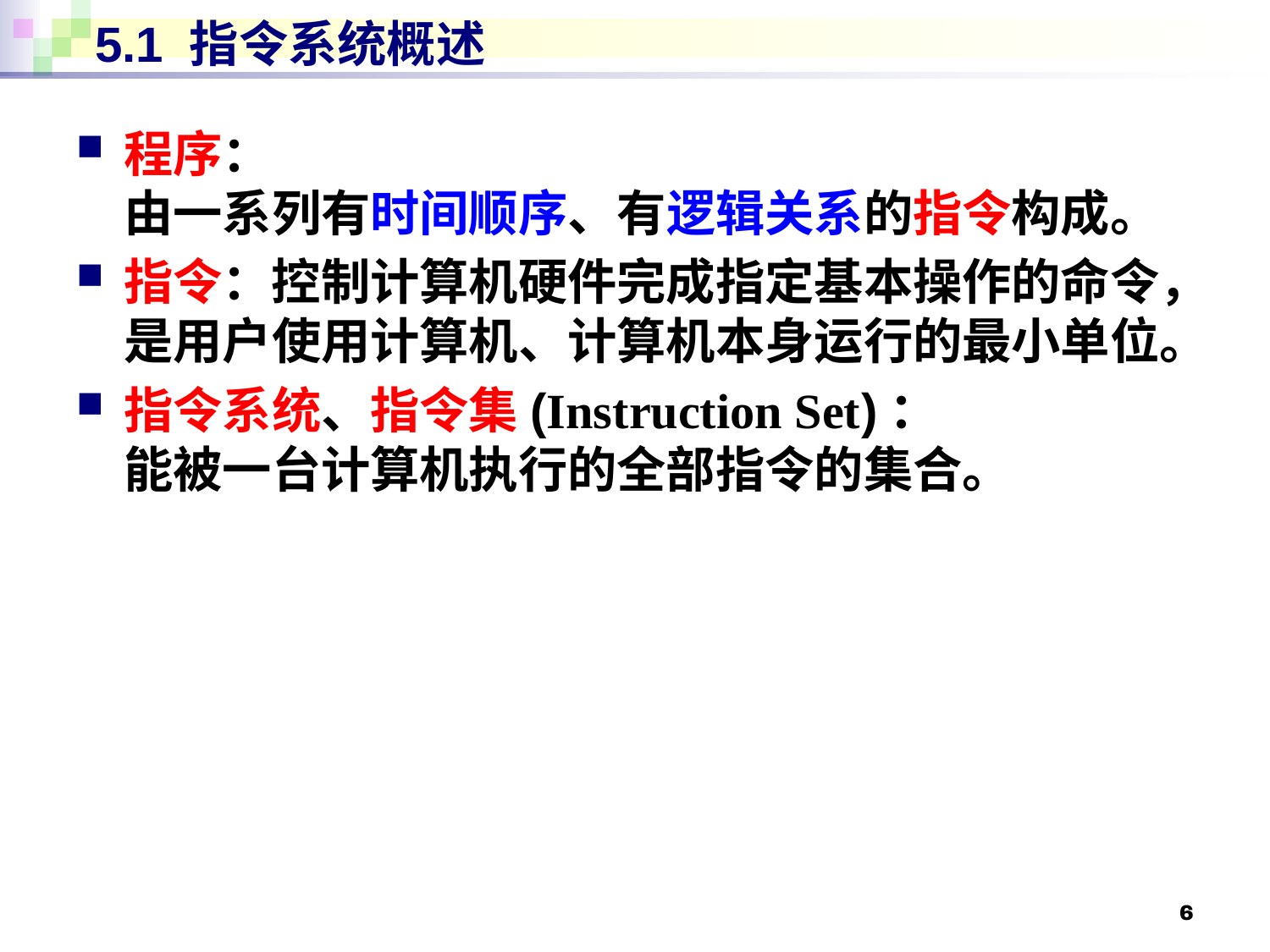

# 5.1 指令系统概述
程序：
由一系列有时间顺序、有逻辑关系的指令构成。
指令：控制计算机硬件完成指定基本操作的命令，是用户使用计算机、计算机本身运行的最小单位。
指令系统、指令集(Instruction Set)：
能被一台计算机执行的全部指令的集合。
6